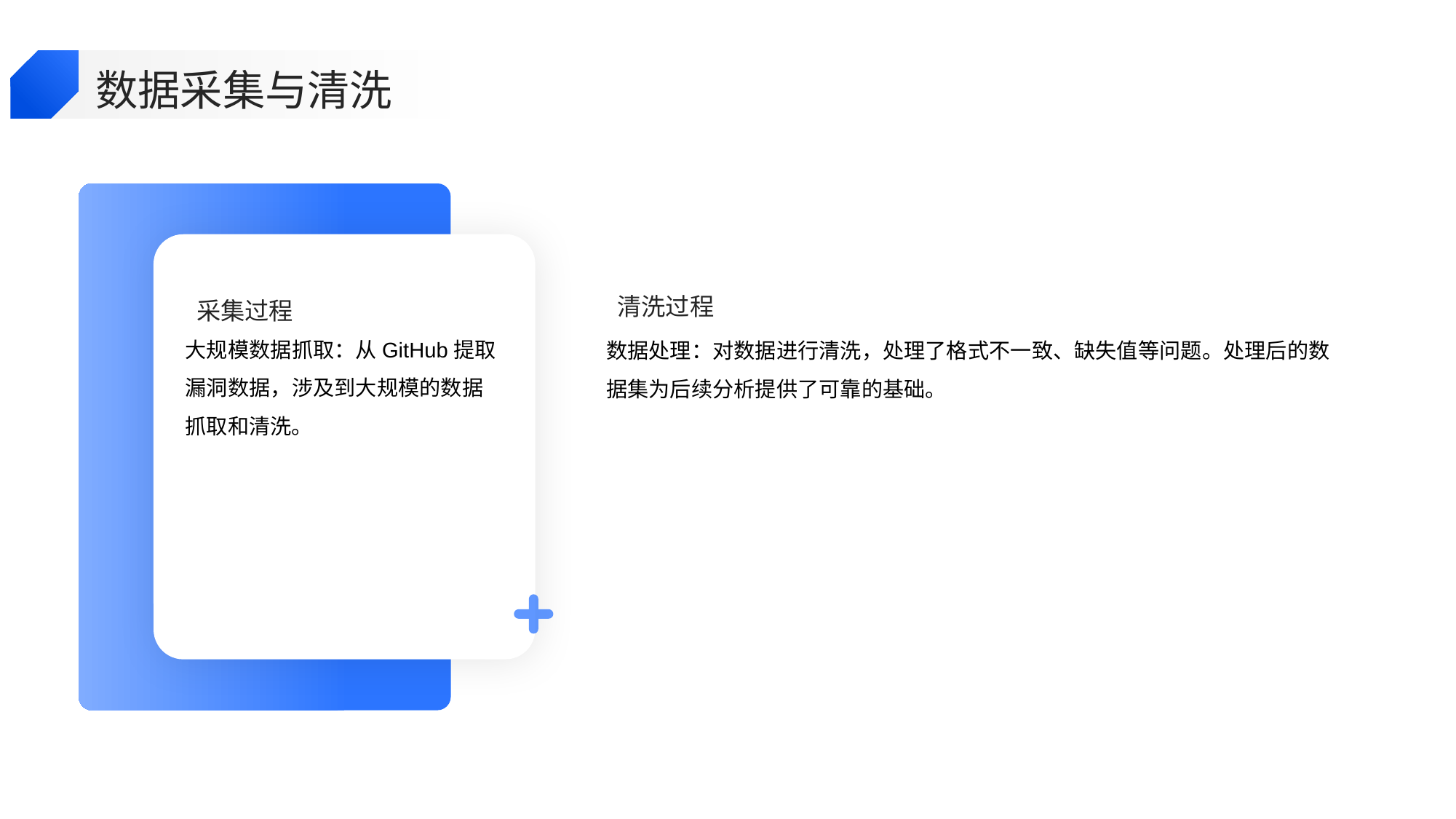

数据采集与清洗

 采集过程

 清洗过程
大规模数据抓取：从GitHub提取漏洞数据，涉及到大规模的数据抓取和清洗。
数据处理：对数据进行清洗，处理了格式不一致、缺失值等问题。处理后的数据集为后续分析提供了可靠的基础。